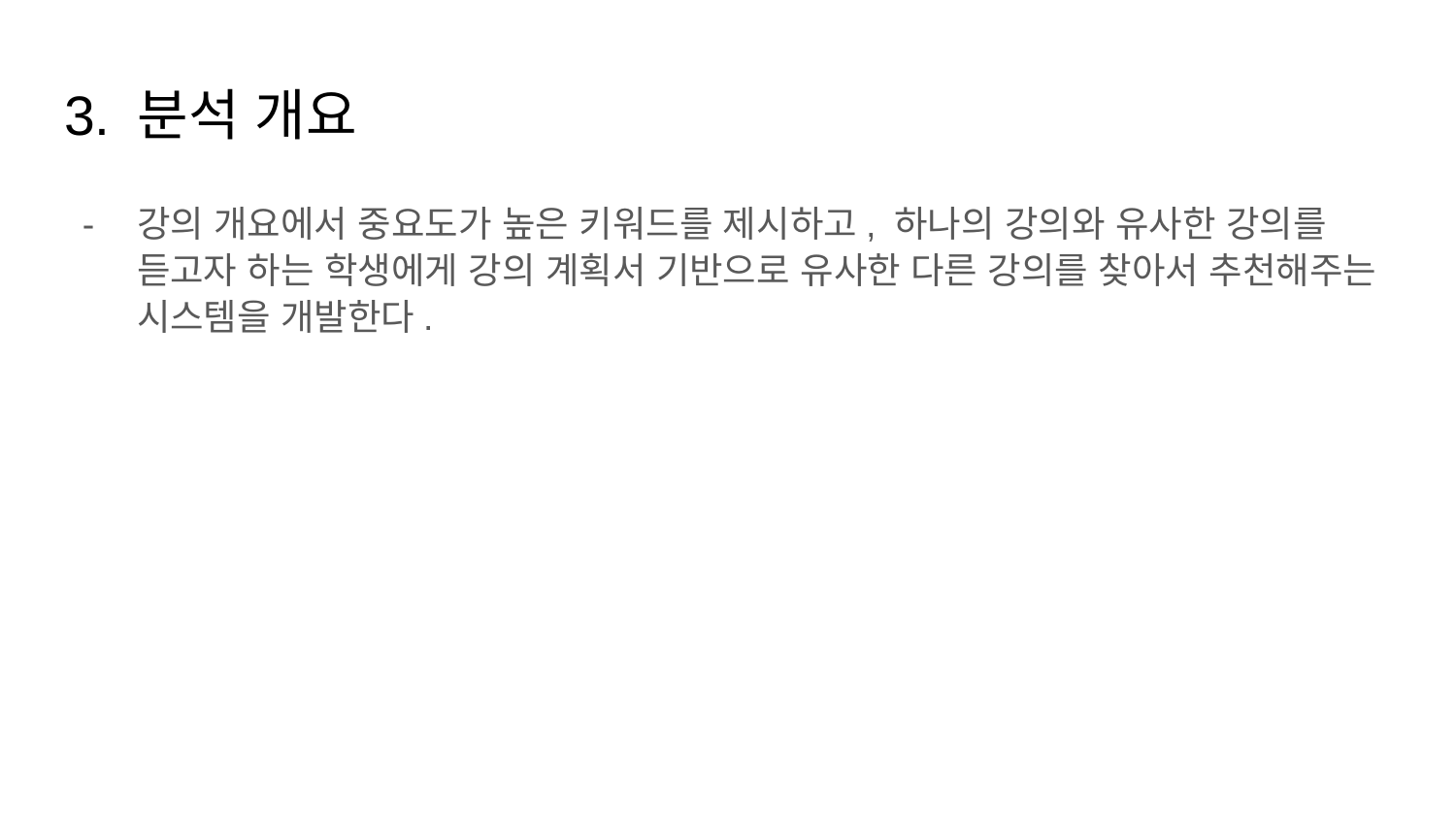

# 3. 분석 개요
강의 개요에서 중요도가 높은 키워드를 제시하고, 하나의 강의와 유사한 강의를 듣고자 하는 학생에게 강의 계획서 기반으로 유사한 다른 강의를 찾아서 추천해주는 시스템을 개발한다.